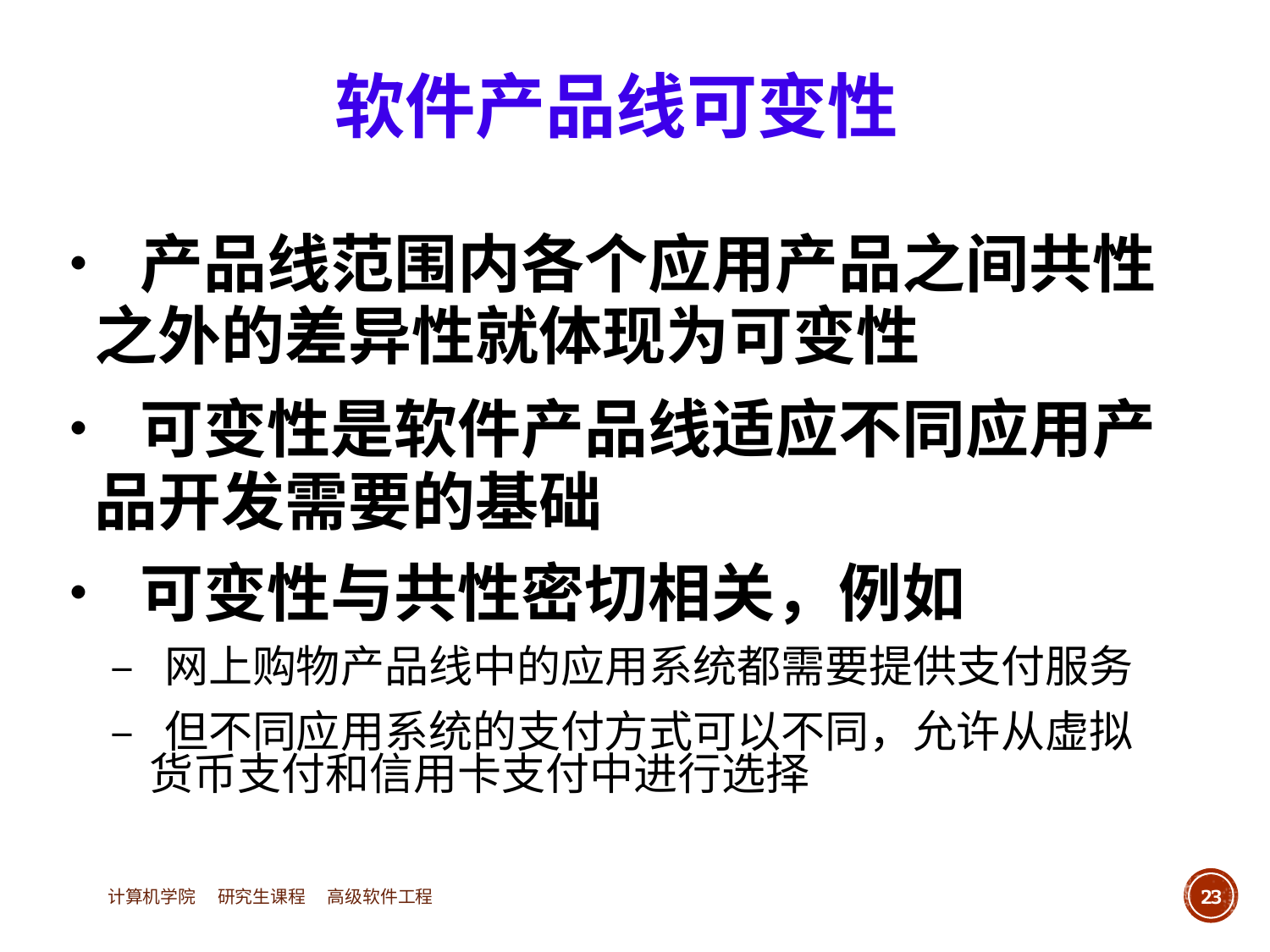

软件产品线可变性

• 产品线范围内各个应用产品之间共性
	之外的差异性就体现为可变性
• 可变性是软件产品线适应不同应用产
	品开发需要的基础
• 可变性与共性密切相关，例如
		–  网上购物产品线中的应用系统都需要提供支付服务
		–  但不同应用系统的支付方式可以不同，允许从虚拟
			货币支付和信用卡支付中进行选择
计算机学院    研究生课程    高级软件工程
23